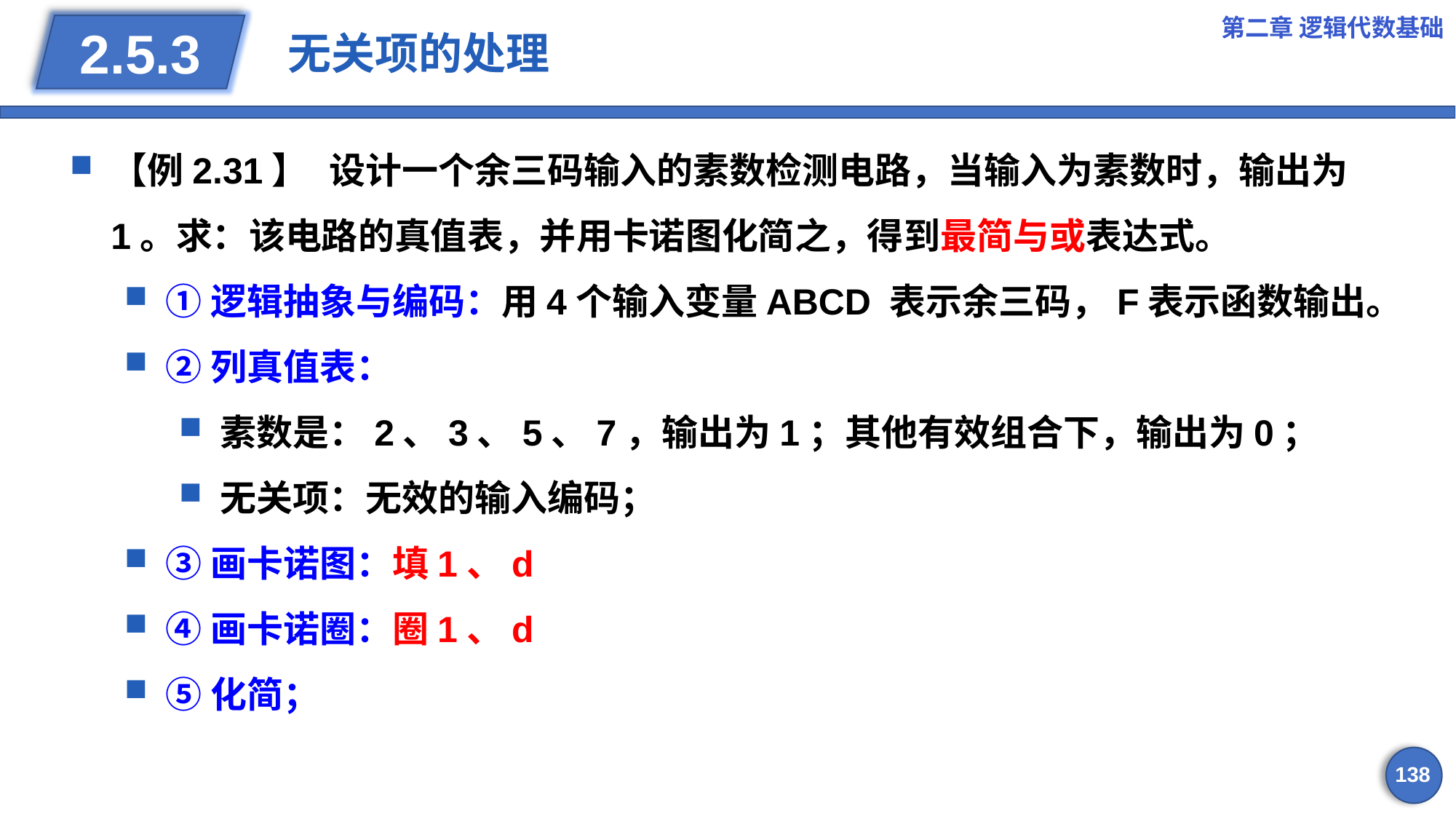

第二章 逻辑代数基础
# 无关项的处理
2.5.3
【例2.31】	设计一个余三码输入的素数检测电路，当输入为素数时，输出为1。求：该电路的真值表，并用卡诺图化简之，得到最简与或表达式。
①逻辑抽象与编码：用4个输入变量ABCD 表示余三码，F表示函数输出。
②列真值表：
素数是：2、3、5、7，输出为1；其他有效组合下，输出为0；
无关项：无效的输入编码；
③画卡诺图：填1、d
④画卡诺圈：圈1、d
⑤化简；
138